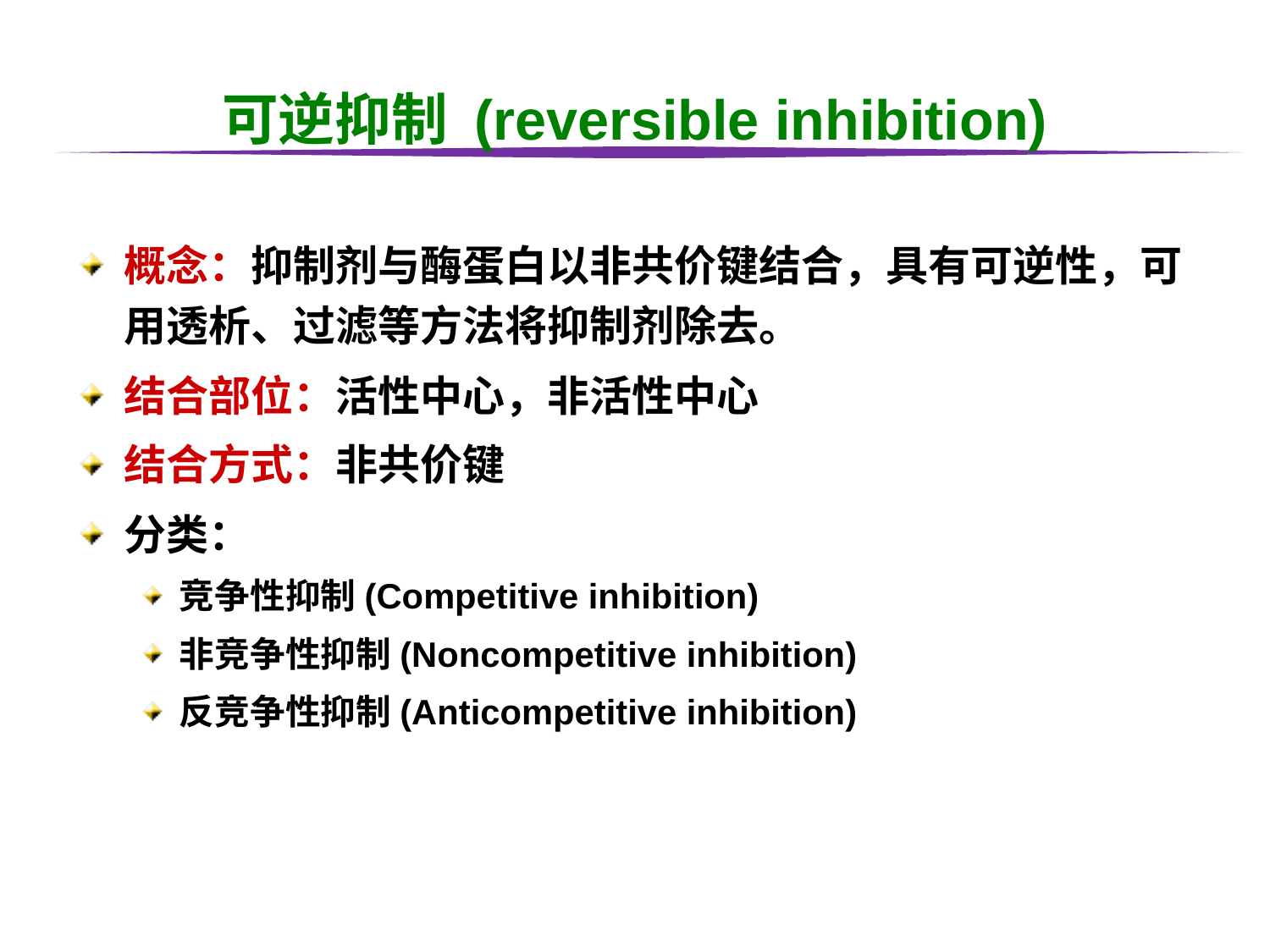

# 可逆抑制 (reversible inhibition)
概念：抑制剂与酶蛋白以非共价键结合，具有可逆性，可用透析、过滤等方法将抑制剂除去。
结合部位：活性中心，非活性中心
结合方式：非共价键
分类：
竞争性抑制(Competitive inhibition)
非竞争性抑制(Noncompetitive inhibition)
反竞争性抑制(Anticompetitive inhibition)